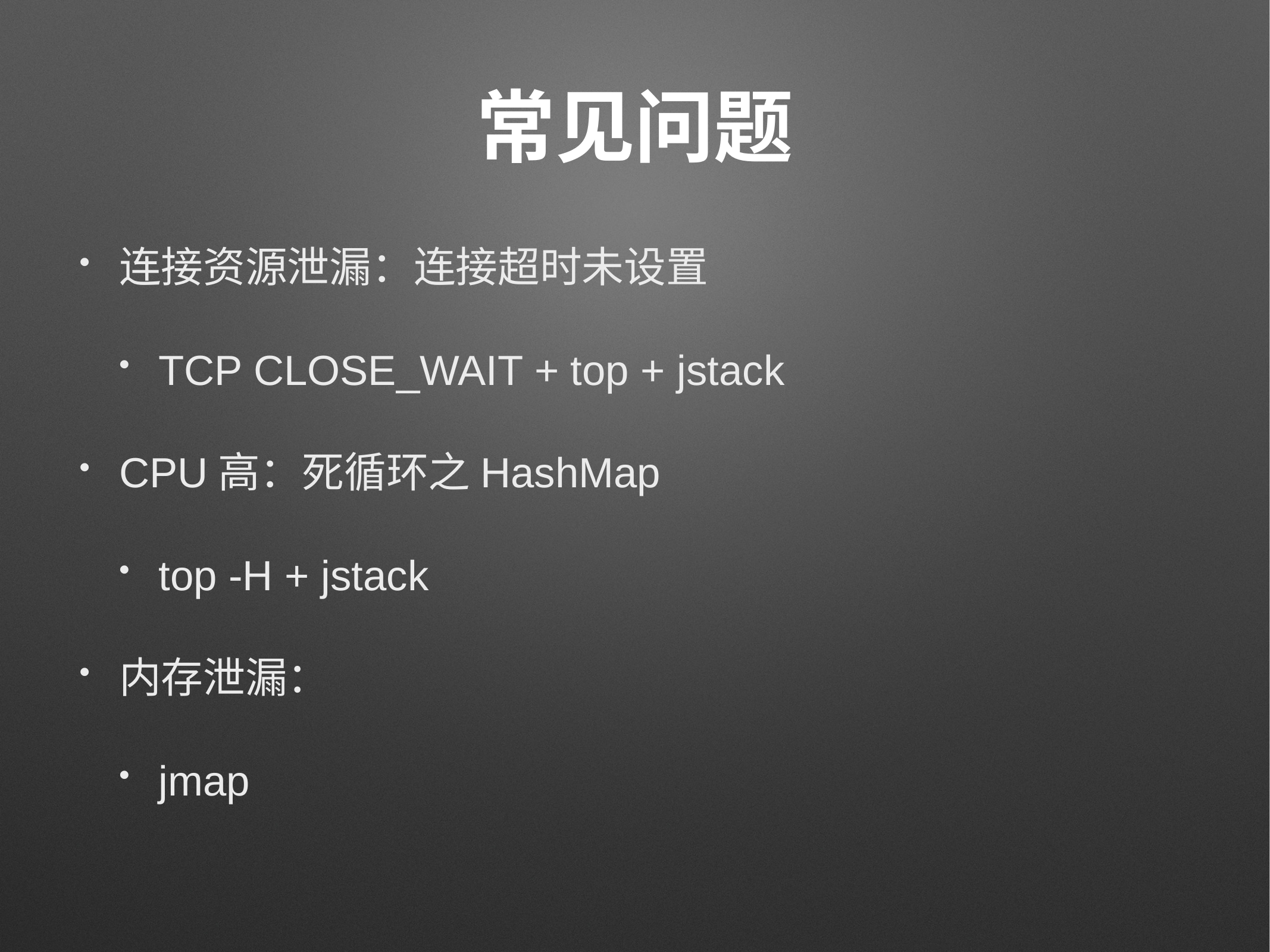

# 常见问题
连接资源泄漏：连接超时未设置
TCP CLOSE_WAIT + top + jstack
CPU高：死循环之HashMap
top -H + jstack
内存泄漏：
jmap